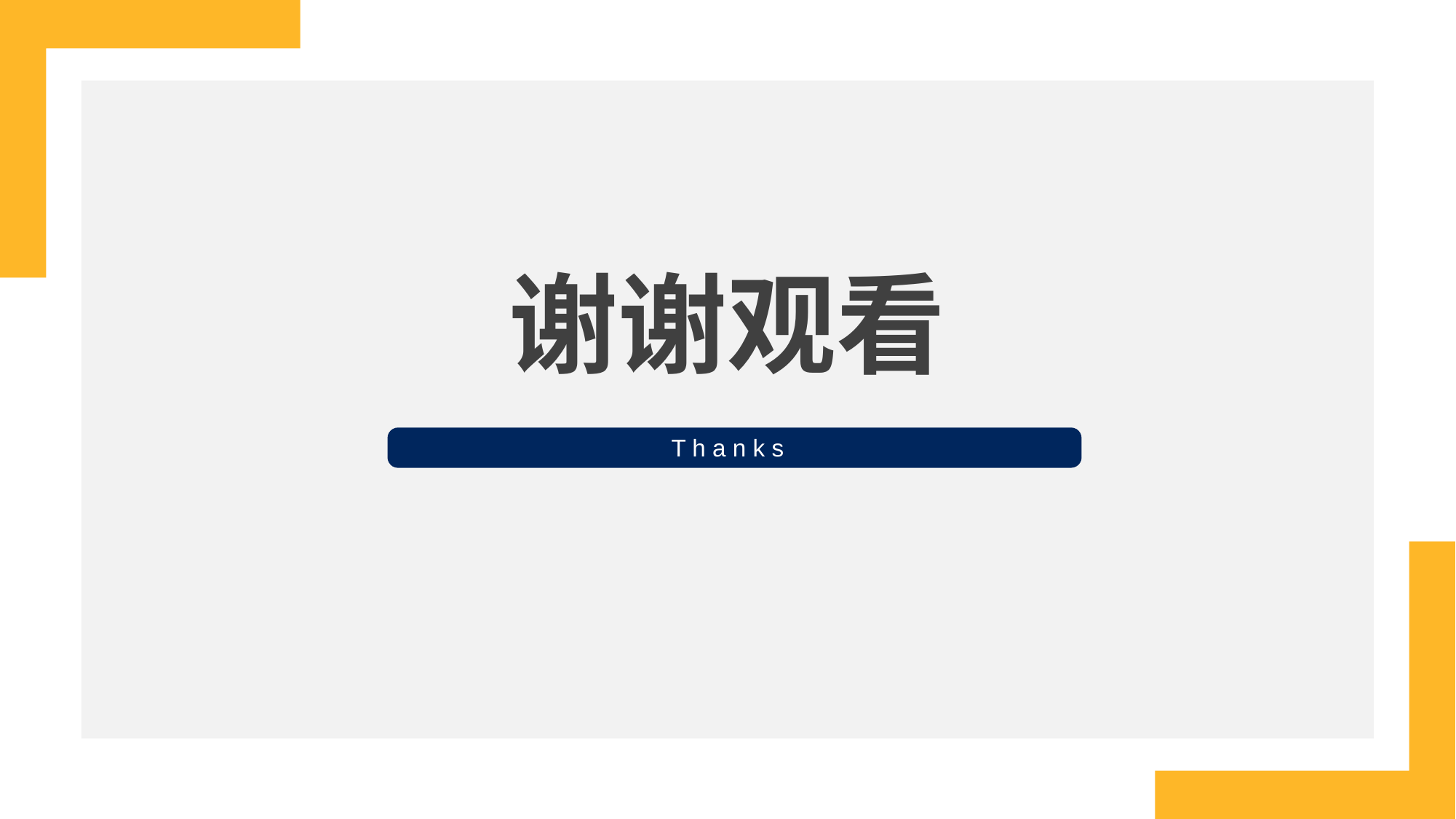

谢谢观看
T h a n k s